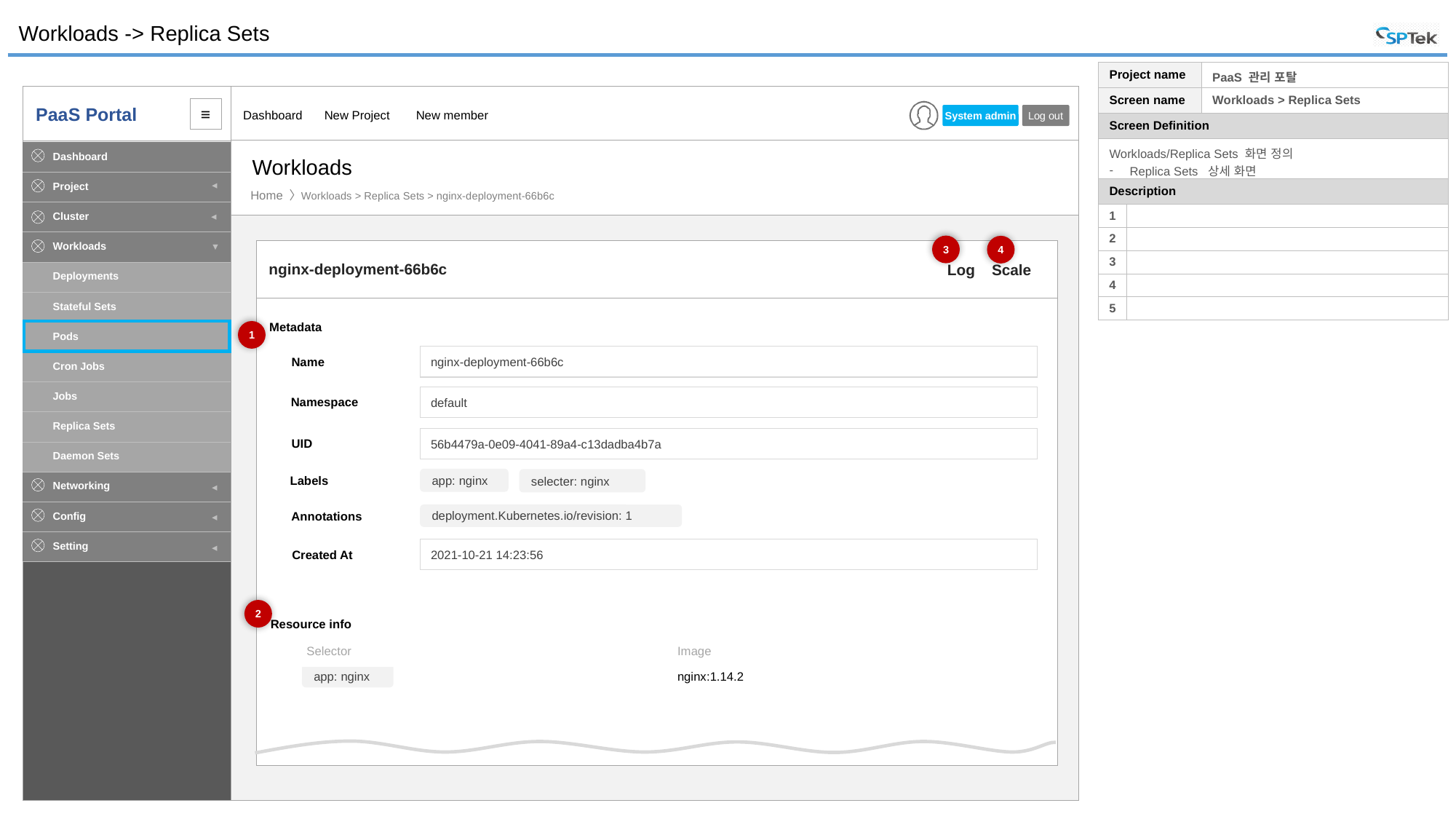

# Workloads -> Replica Sets
| Project name |  | PaaS 관리 포탈 |
| --- | --- | --- |
| Screen name |  | Workloads > Replica Sets |
| Screen Definition |  |  |
| Workloads/Replica Sets 화면 정의 Replica Sets 상세 화면 |  |  |
| Description |  |  |
| 1 |  |  |
| 2 |  |  |
| 3 |  |  |
| 4 |  |  |
| 5 |  |  |
Workloads
Workloads > Replica Sets > nginx-deployment-66b6c
3
4

nginx-deployment-66b6c
Log    Scale
Metadata

1
nginx-deployment-66b6c
Name
default
Namespace
56b4479a-0e09-4041-89a4-c13dadba4b7a
UID
app: nginx
Labels
selecter: nginx
deployment.Kubernetes.io/revision: 1
Annotations
2021-10-21 14:23:56
Created At
2
Resource info
| Selector | Image |
| --- | --- |
|  | nginx:1.14.2 |
app: nginx